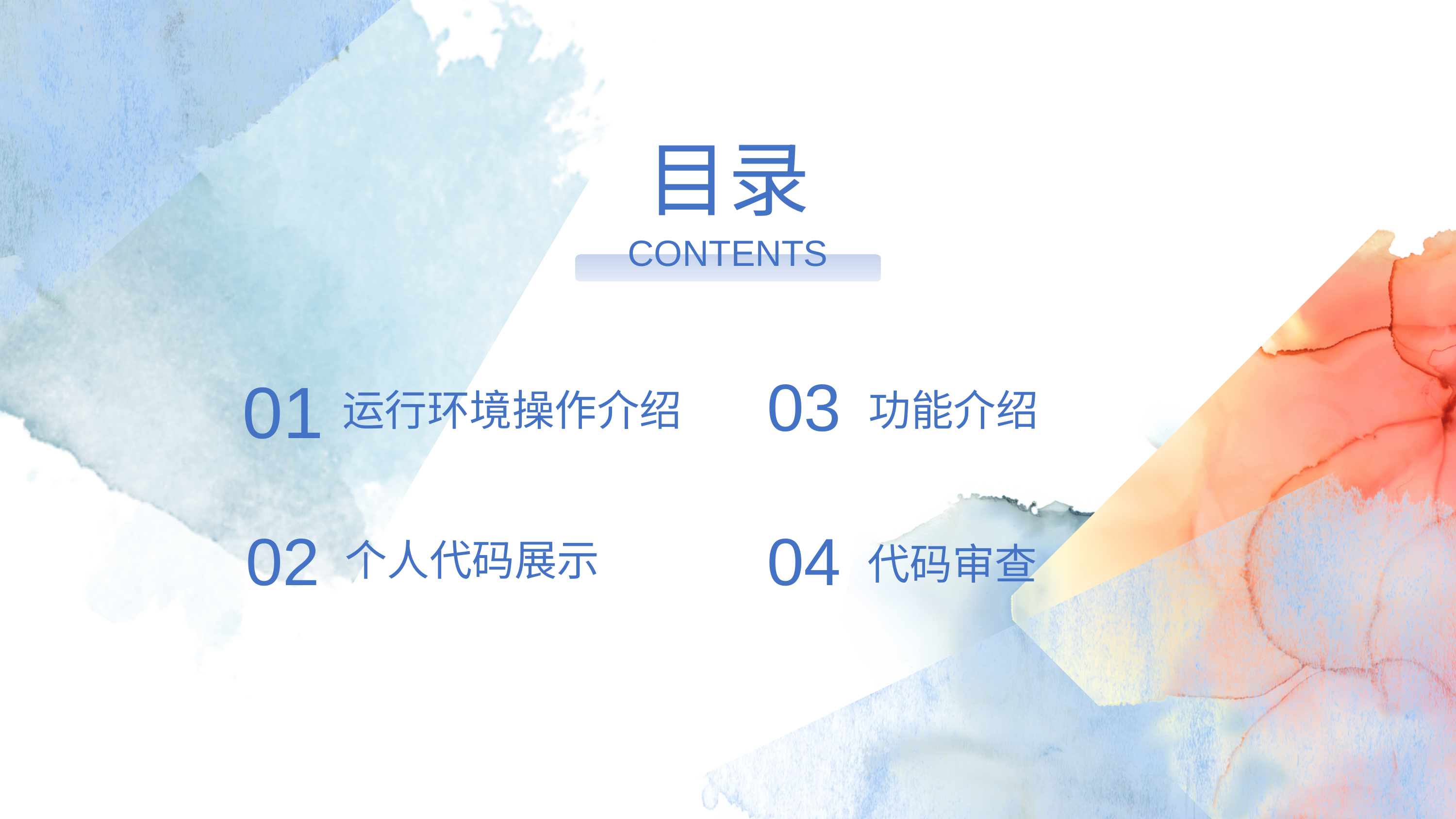

目录

CONTENTS

03
01
运行环境操作介绍
功能介绍
02
04
个人代码展示
代码审查